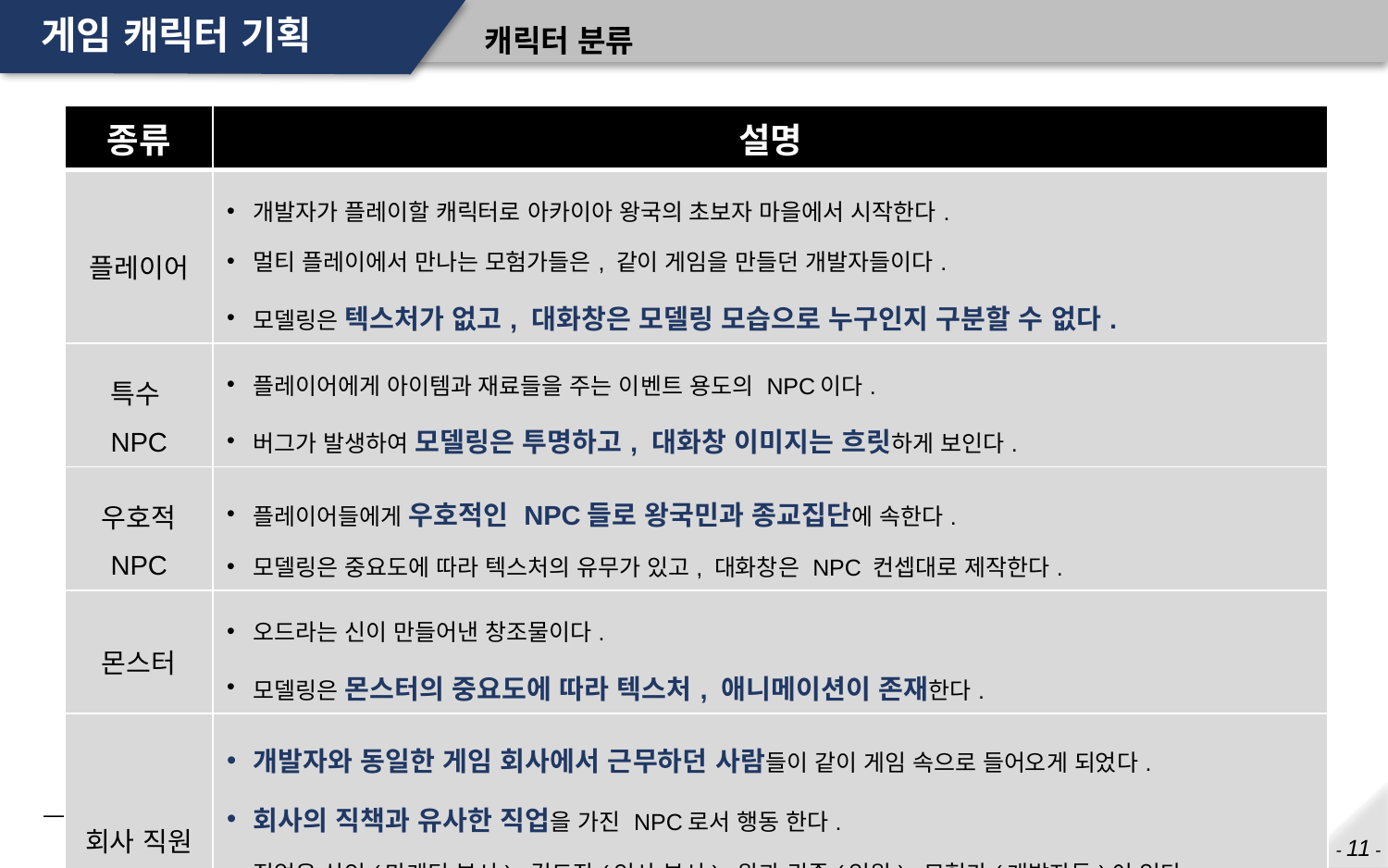

# 게임 캐릭터 기획
캐릭터 분류
| 종류 | 설명 |
| --- | --- |
| 플레이어 | 개발자가 플레이할 캐릭터로 아카이아 왕국의 초보자 마을에서 시작한다. 멀티 플레이에서 만나는 모험가들은, 같이 게임을 만들던 개발자들이다. 모델링은 텍스처가 없고, 대화창은 모델링 모습으로 누구인지 구분할 수 없다. |
| 특수 NPC | 플레이어에게 아이템과 재료들을 주는 이벤트 용도의 NPC이다. 버그가 발생하여 모델링은 투명하고, 대화창 이미지는 흐릿하게 보인다. |
| 우호적 NPC | 플레이어들에게 우호적인 NPC들로 왕국민과 종교집단에 속한다. 모델링은 중요도에 따라 텍스처의 유무가 있고, 대화창은 NPC 컨셉대로 제작한다. |
| 몬스터 | 오드라는 신이 만들어낸 창조물이다. 모델링은 몬스터의 중요도에 따라 텍스처, 애니메이션이 존재한다. |
| 회사 직원 | 개발자와 동일한 게임 회사에서 근무하던 사람들이 같이 게임 속으로 들어오게 되었다. 회사의 직책과 유사한 직업을 가진 NPC로서 행동 한다. 직업은 상인(마케팅 부서), 길드장(인사 부서), 왕과 귀족(임원), 모험가(개발자들)이 있다. 모델링은 플레이어 캐릭터와 똑같고, 대화창 이미지는 현대 복장과 모습을 뛴다. |